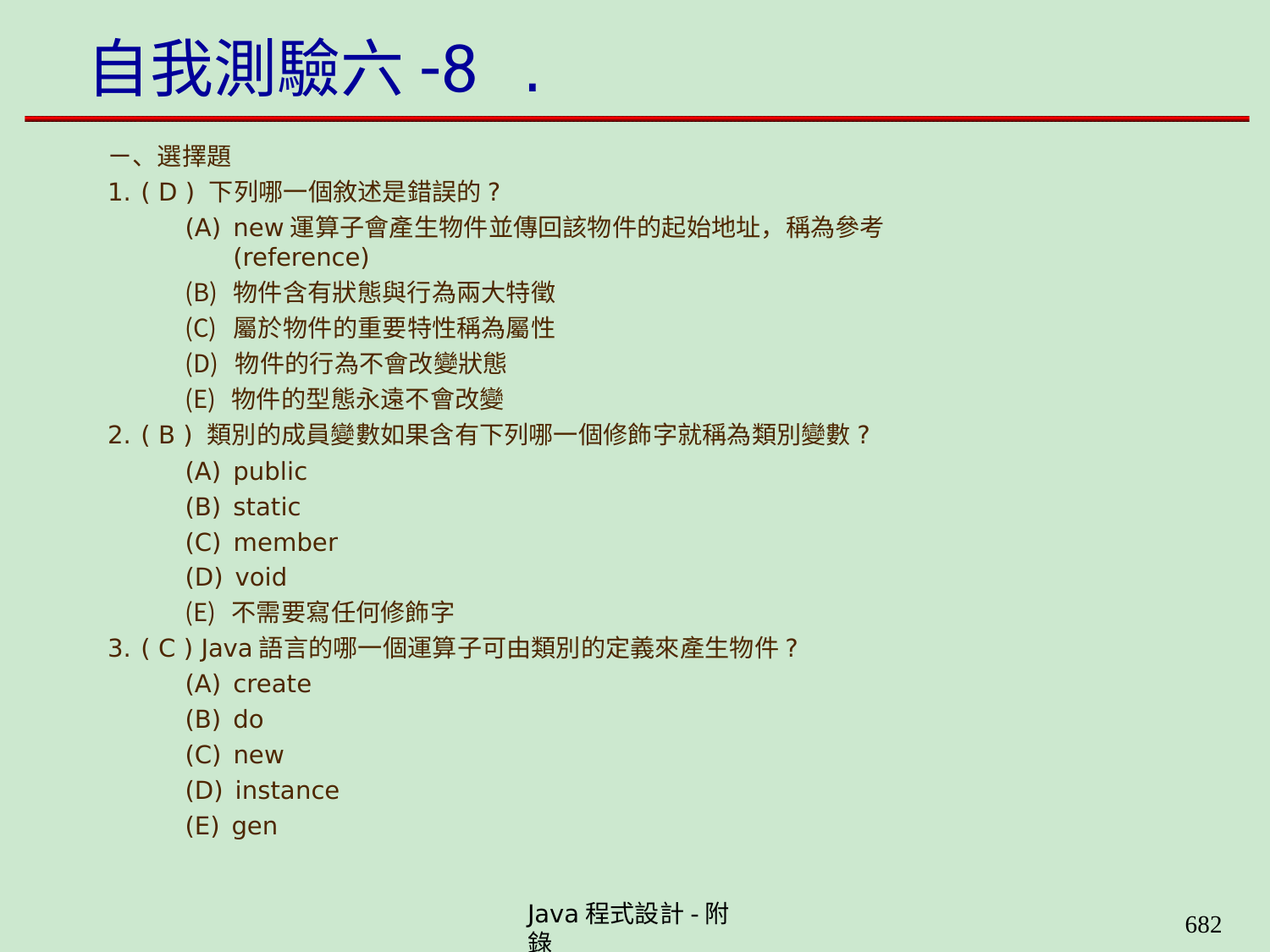

# 自我測驗六-8	.
ㄧ、選擇題
( D ) 下列哪一個敘述是錯誤的?
new運算子會產生物件並傳回該物件的起始地址，稱為參考(reference)
物件含有狀態與行為兩大特徵
屬於物件的重要特性稱為屬性
物件的行為不會改變狀態
物件的型態永遠不會改變
( B ) 類別的成員變數如果含有下列哪一個修飾字就稱為類別變數?
public
static
member
void
不需要寫任何修飾字
( C ) Java語言的哪一個運算子可由類別的定義來產生物件?
create
do
new
instance
gen
Java程式設計-附錄
682